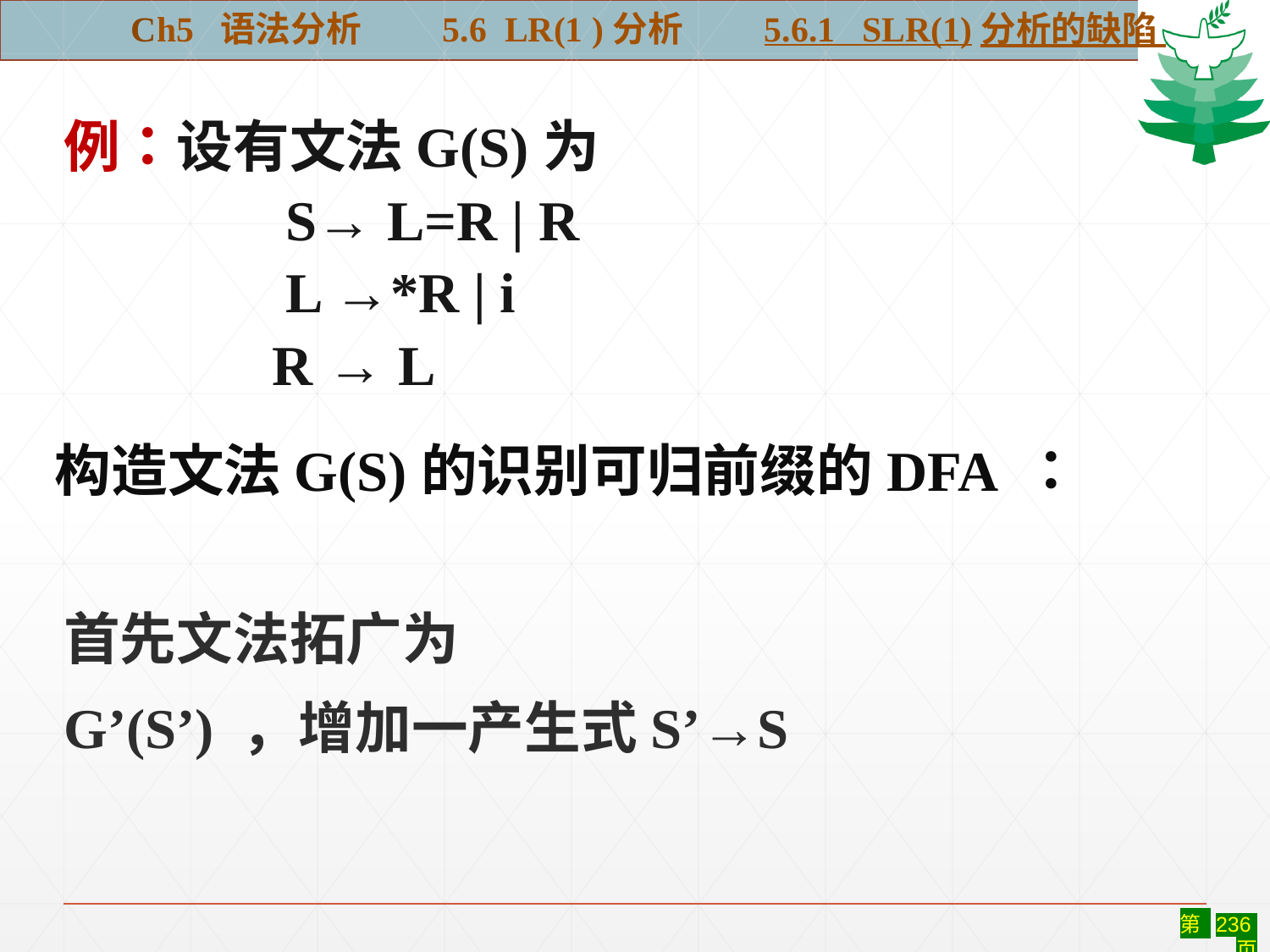

Ch5  语法分析         5.6  LR(1 )分析         5.6.1   SLR(1)分析的缺陷
例：设有文法G(S)为
　　　   S→ L=R | R
　　　   L →*R | i
　　　  R → L
构造文法G(S)的识别可归前缀的DFA ：
首先文法拓广为
G’(S’) ，增加一产生式S’→S